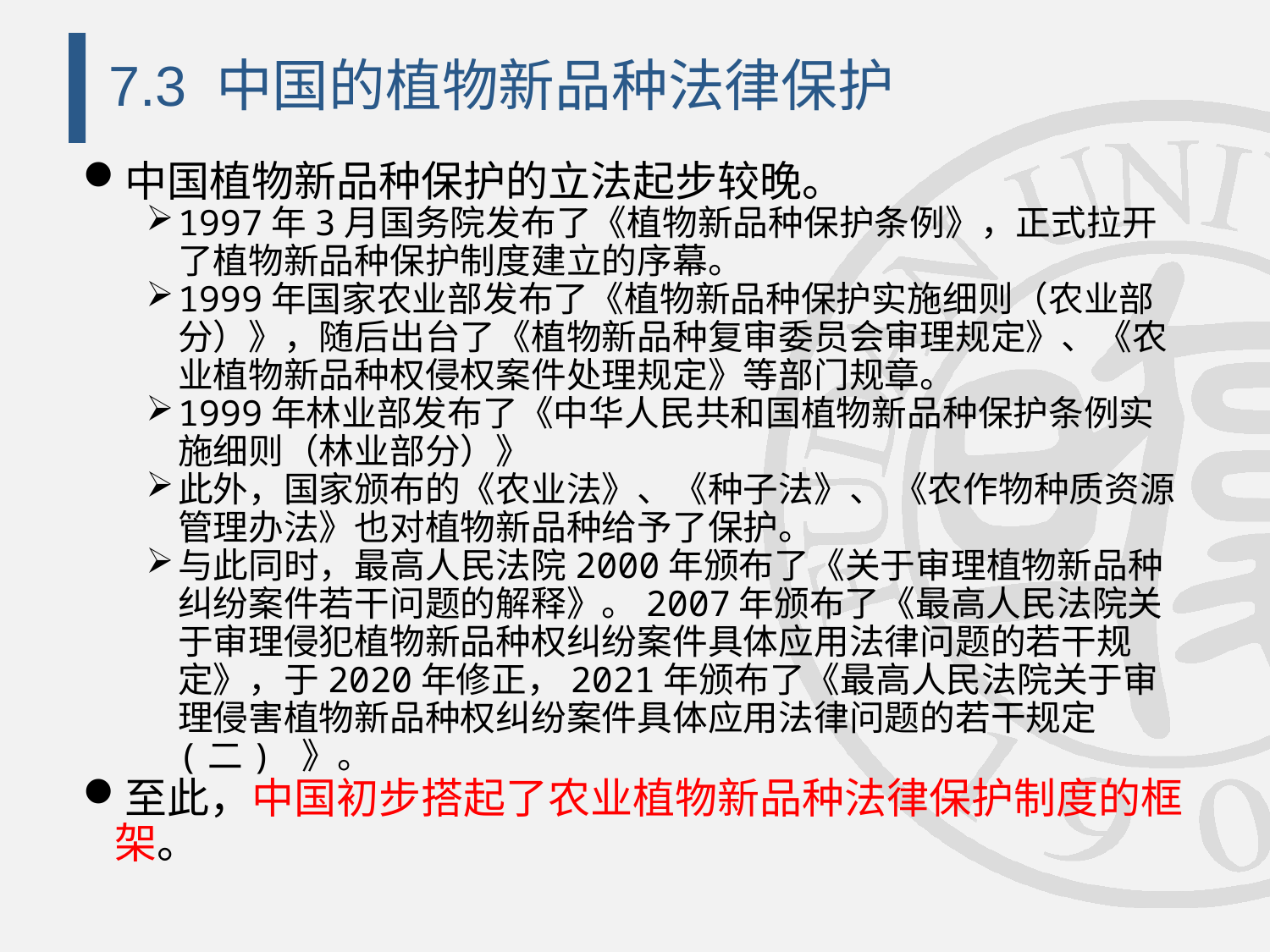

# 7.3 中国的植物新品种法律保护
中国植物新品种保护的立法起步较晚。
1997年3月国务院发布了《植物新品种保护条例》，正式拉开了植物新品种保护制度建立的序幕。
1999年国家农业部发布了《植物新品种保护实施细则（农业部分）》，随后出台了《植物新品种复审委员会审理规定》、《农业植物新品种权侵权案件处理规定》等部门规章。
1999年林业部发布了《中华人民共和国植物新品种保护条例实施细则（林业部分）》
此外，国家颁布的《农业法》、《种子法》、 《农作物种质资源管理办法》也对植物新品种给予了保护。
与此同时，最高人民法院2000年颁布了《关于审理植物新品种纠纷案件若干问题的解释》。2007年颁布了《最高人民法院关于审理侵犯植物新品种权纠纷案件具体应用法律问题的若干规定》，于2020年修正，2021年颁布了《最高人民法院关于审理侵害植物新品种权纠纷案件具体应用法律问题的若干规定(二) 》。
至此，中国初步搭起了农业植物新品种法律保护制度的框架。